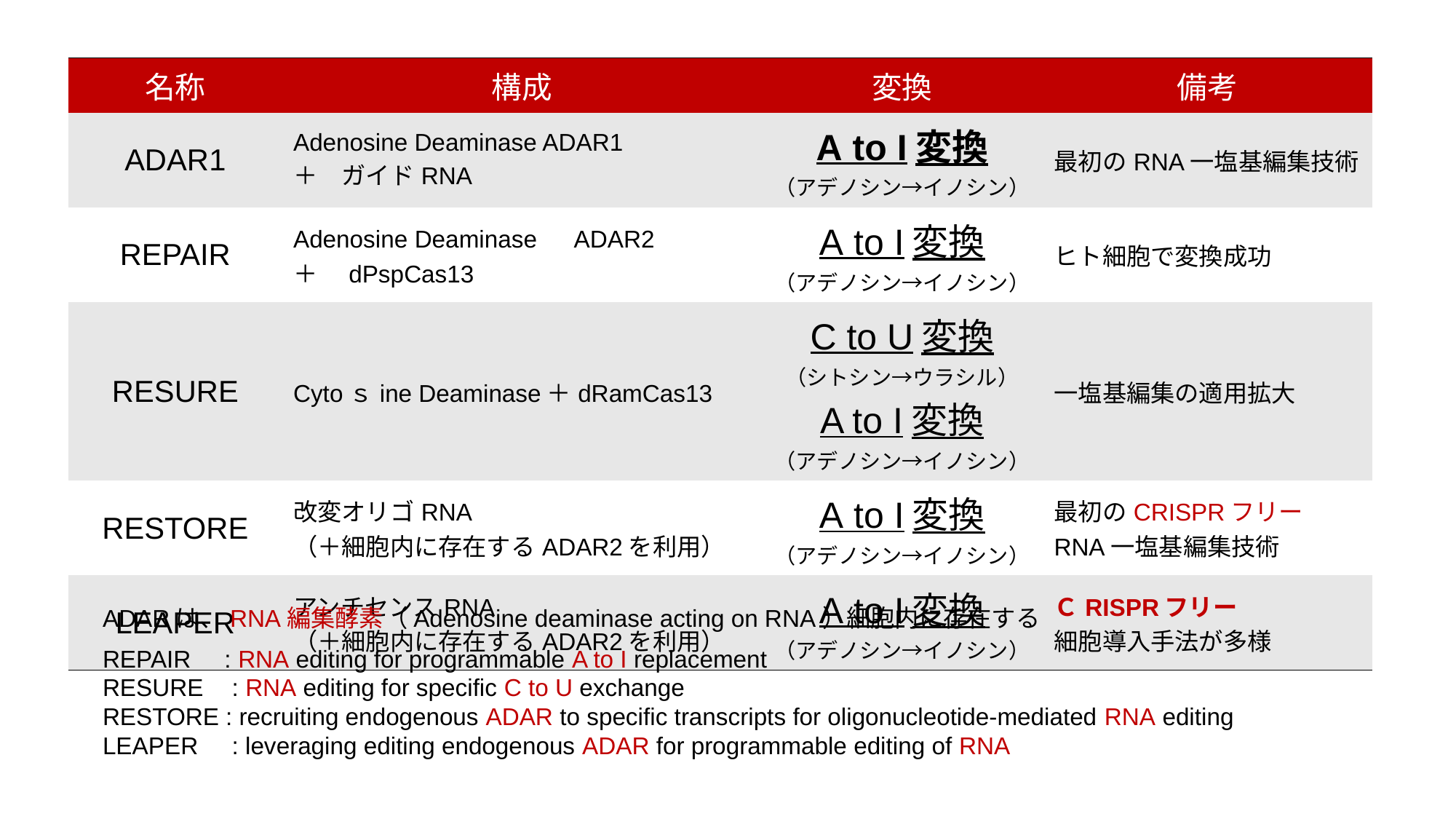

| 名称 | 構成 | 変換 | 備考 |
| --- | --- | --- | --- |
| ADAR1 | Adenosine Deaminase ADAR1 ＋　ガイドRNA | A to I変換 （アデノシン→イノシン） | 最初のRNA一塩基編集技術 |
| REPAIR | Adenosine Deaminase　ADAR2 ＋　dPspCas13 | A to I変換 （アデノシン→イノシン） | ヒト細胞で変換成功 |
| RESURE | Cytoｓine Deaminase＋dRamCas13 | C to U変換 （シトシン→ウラシル） A to I変換 （アデノシン→イノシン） | 一塩基編集の適用拡大 |
| RESTORE | 改変オリゴRNA　 （＋細胞内に存在するADAR2を利用） | A to I変換 （アデノシン→イノシン） | 最初のCRISPRフリーRNA一塩基編集技術 |
| LEAPER | アンチセンスRNA　 （＋細胞内に存在するADAR2を利用） | A to I変換 （アデノシン→イノシン） | ＣRISPRフリー 細胞導入手法が多様 |
ADARは、RNA編集酵素（Adenosine deaminase acting on RNA）細胞内に存在する
REPAIR     : RNA editing for programmable A to I replacement
RESURE	   : RNA editing for specific C to U exchange
RESTORE : recruiting endogenous ADAR to specific transcripts for oligonucleotide-mediated RNA editing
LEAPER	   : leveraging editing endogenous ADAR for programmable editing of RNA